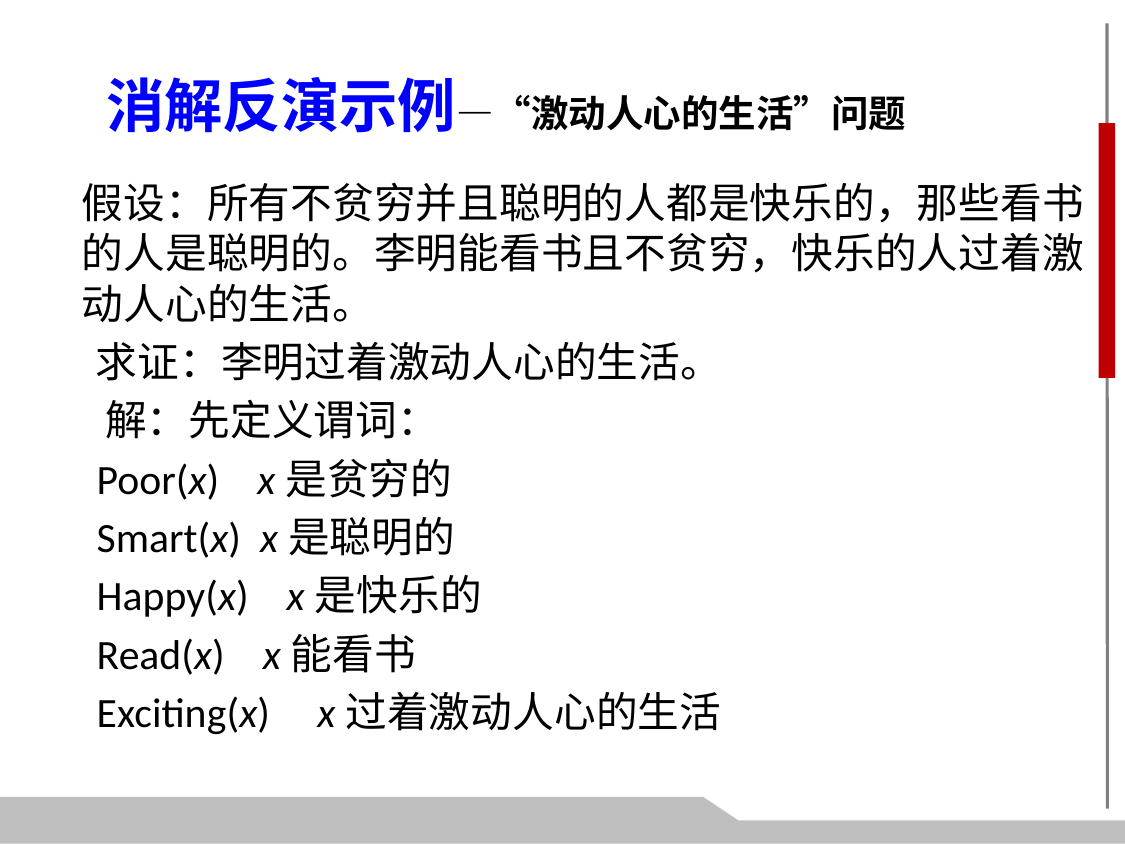

消解反演示例—“激动人心的生活”问题
	假设：所有不贫穷并且聪明的人都是快乐的，那些看书的人是聪明的。李明能看书且不贫穷，快乐的人过着激动人心的生活。
     求证：李明过着激动人心的生活。
      解：先定义谓词：
      Poor(x)    x是贫穷的
      Smart(x)  x是聪明的
      Happy(x)    x是快乐的
      Read(x)    x能看书
      Exciting(x)     x过着激动人心的生活